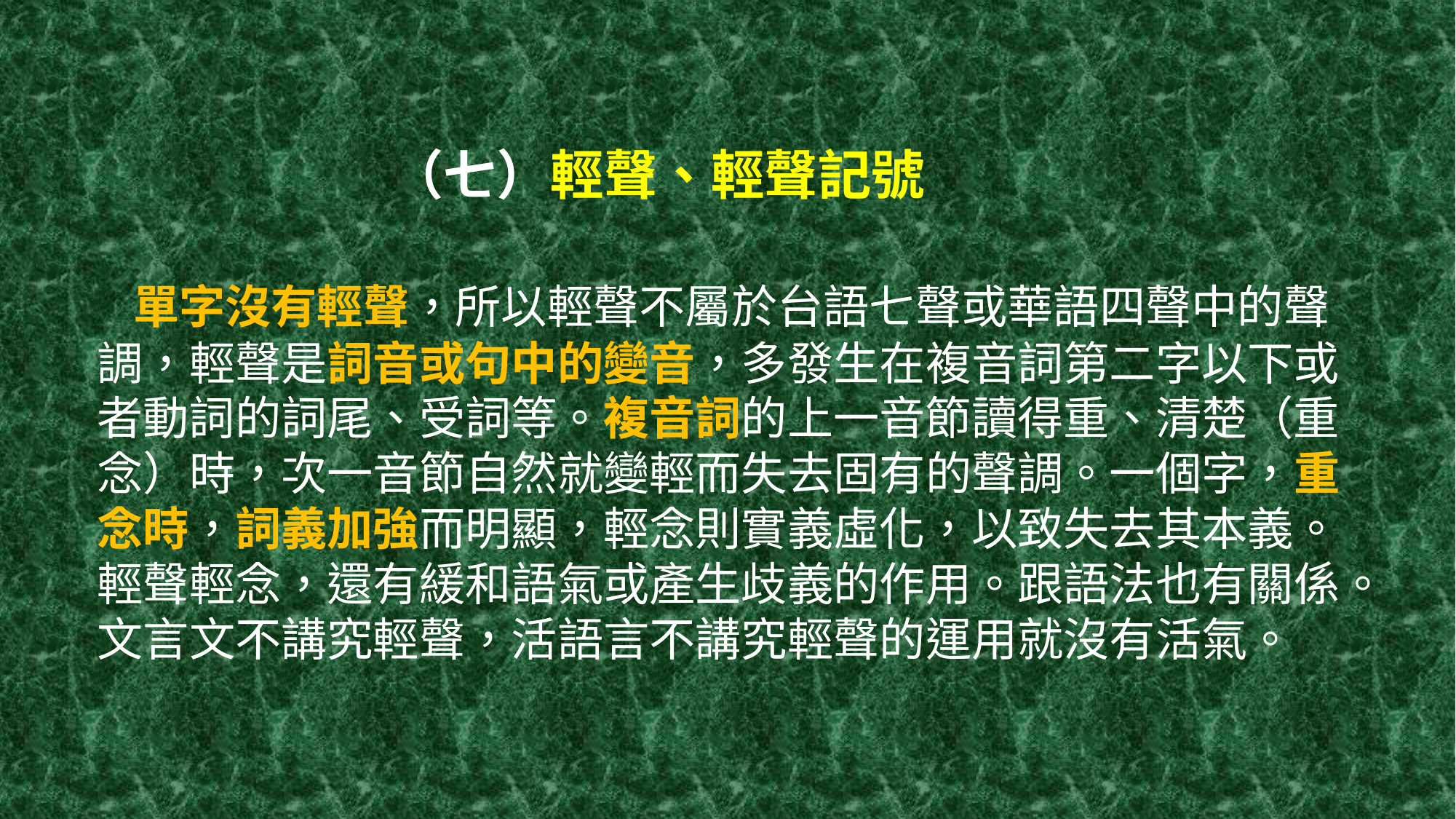

# （七）輕聲、輕聲記號   單字沒有輕聲，所以輕聲不屬於台語七聲或華語四聲中的聲調，輕聲是詞音或句中的變音，多發生在複音詞第二字以下或者動詞的詞尾、受詞等。複音詞的上一音節讀得重、清楚（重念）時，次一音節自然就變輕而失去固有的聲調。一個字，重念時，詞義加強而明顯，輕念則實義虛化，以致失去其本義。輕聲輕念，還有緩和語氣或產生歧義的作用。跟語法也有關係。文言文不講究輕聲，活語言不講究輕聲的運用就沒有活氣。